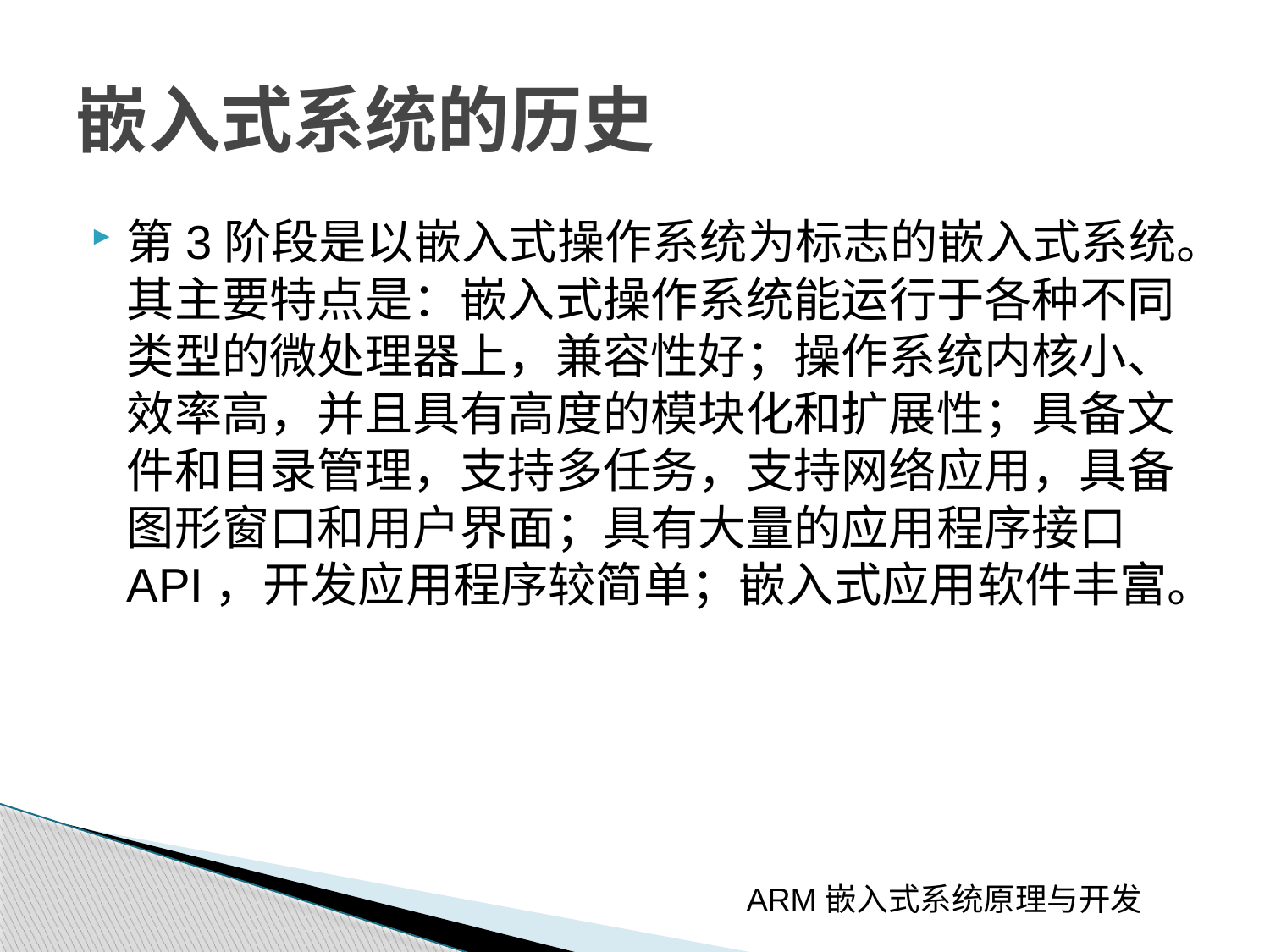

# 嵌入式系统的历史
第3阶段是以嵌入式操作系统为标志的嵌入式系统。其主要特点是：嵌入式操作系统能运行于各种不同类型的微处理器上，兼容性好；操作系统内核小、效率高，并且具有高度的模块化和扩展性；具备文件和目录管理，支持多任务，支持网络应用，具备图形窗口和用户界面；具有大量的应用程序接口API，开发应用程序较简单；嵌入式应用软件丰富。
ARM嵌入式系统原理与开发